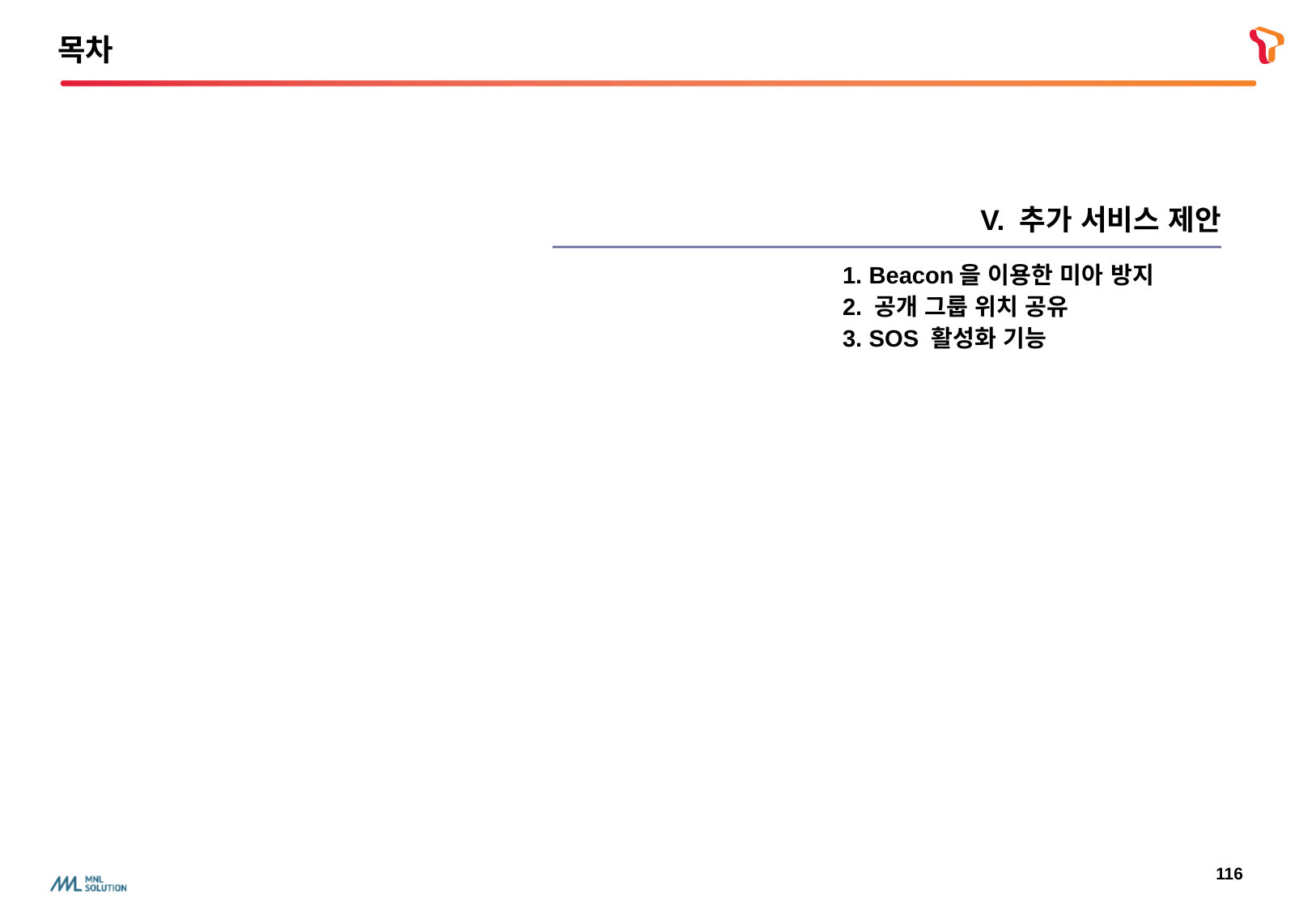

목차
V. 추가 서비스 제안

| 1. Beacon을 이용한 미아 방지 2. 공개 그룹 위치 공유 3. SOS 활성화 기능 |
| --- |